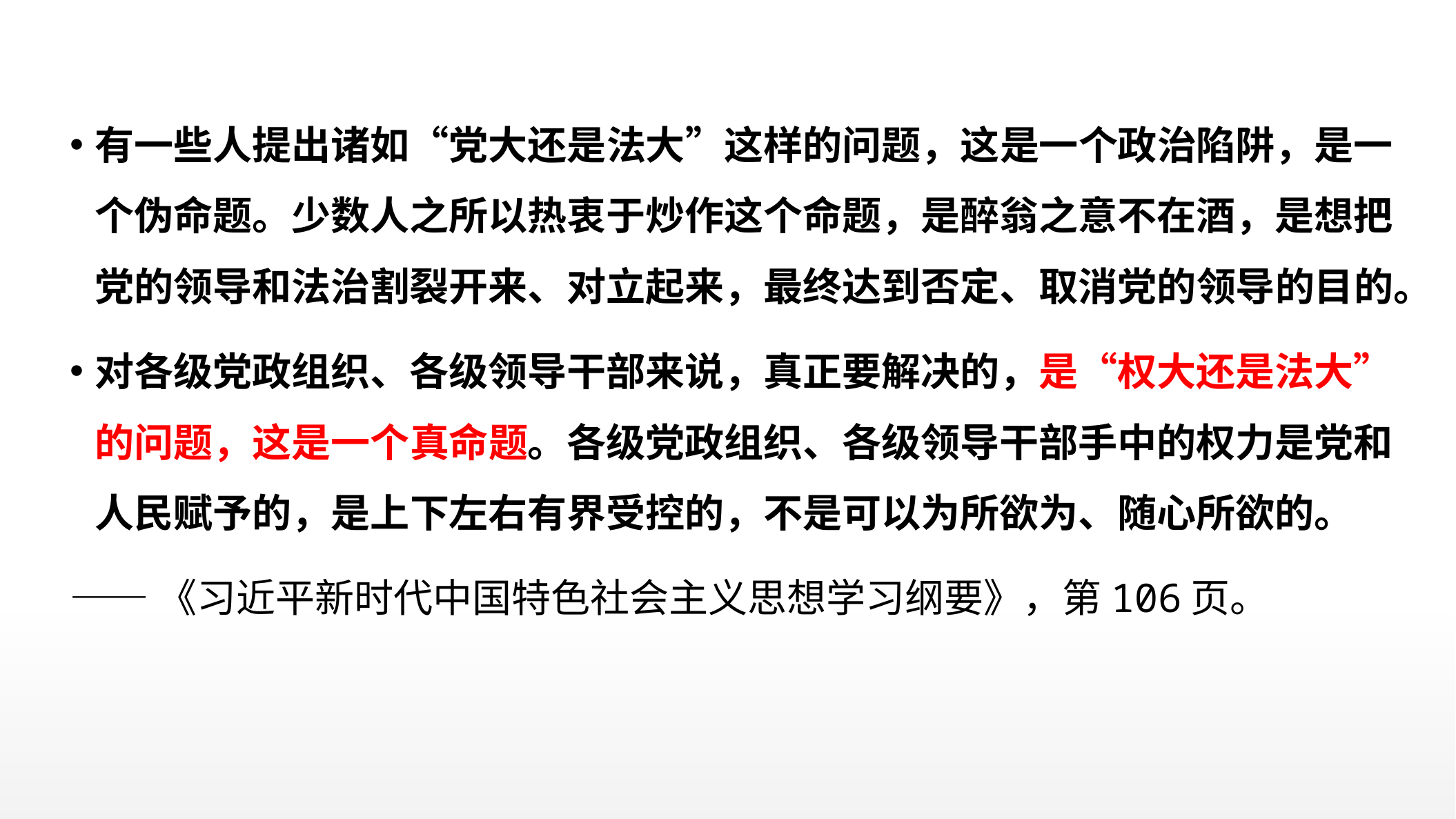

有一些人提出诸如“党大还是法大”这样的问题，这是一个政治陷阱，是一个伪命题。少数人之所以热衷于炒作这个命题，是醉翁之意不在酒，是想把党的领导和法治割裂开来、对立起来，最终达到否定、取消党的领导的目的。
对各级党政组织、各级领导干部来说，真正要解决的，是“权大还是法大”的问题，这是一个真命题。各级党政组织、各级领导干部手中的权力是党和人民赋予的，是上下左右有界受控的，不是可以为所欲为、随心所欲的。
——《习近平新时代中国特色社会主义思想学习纲要》，第106页。